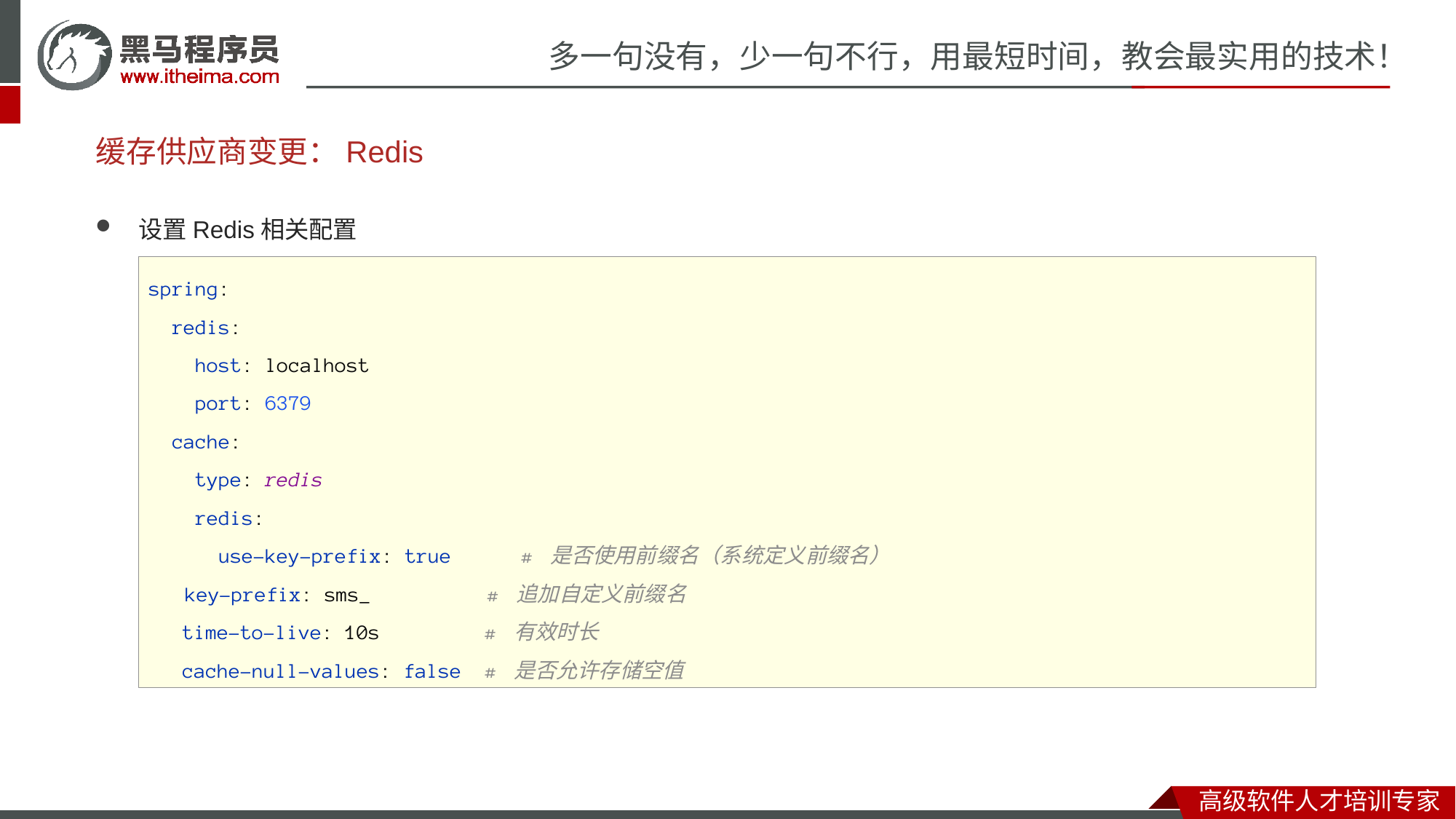

# 缓存供应商变更：Redis
设置Redis相关配置
spring:
  redis:
    host: localhost
    port: 6379
  cache:
    type: redis
    redis:
      use-key-prefix: true      # 是否使用前缀名（系统定义前缀名）
      key-prefix: sms_          # 追加自定义前缀名
      time-to-live: 10s         # 有效时长
      cache-null-values: false  # 是否允许存储空值